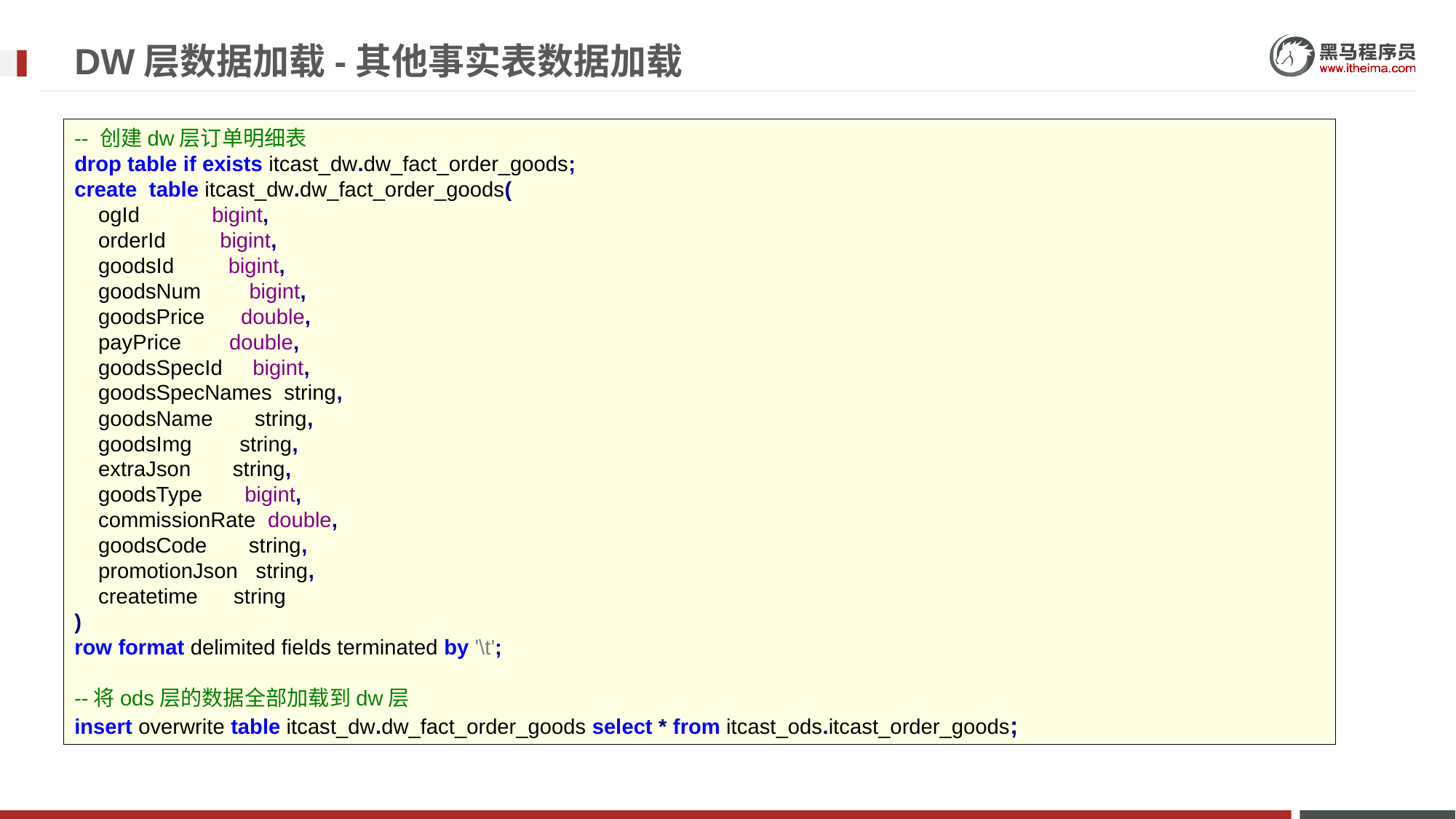

# DW层数据加载-其他事实表数据加载
-- 创建dw层订单明细表
drop table if exists itcast_dw.dw_fact_order_goods;
create  table itcast_dw.dw_fact_order_goods(
    ogId            bigint,
    orderId         bigint,
    goodsId         bigint,
    goodsNum        bigint,
    goodsPrice      double,
    payPrice        double,
    goodsSpecId     bigint,
    goodsSpecNames  string,
    goodsName       string,
    goodsImg        string,
    extraJson       string,
    goodsType       bigint,
    commissionRate  double,
    goodsCode       string,
    promotionJson   string,
    createtime      string
)
row format delimited fields terminated by '\t';

--将ods层的数据全部加载到dw层
insert overwrite table itcast_dw.dw_fact_order_goods select * from itcast_ods.itcast_order_goods;